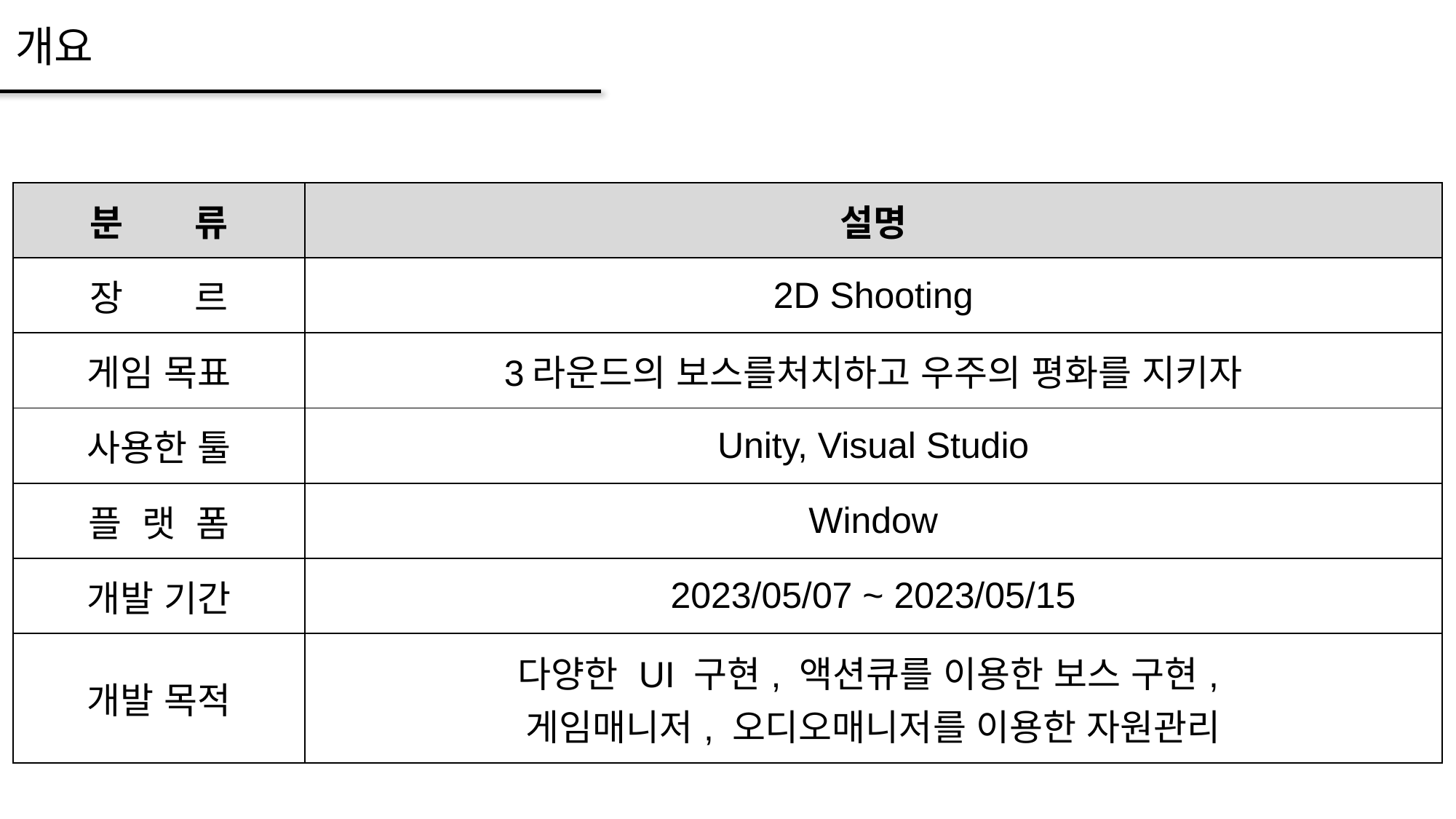

# 개요
| 분 류 | 설명 |
| --- | --- |
| 장 르 | 2D Shooting |
| 게임 목표 | 3라운드의 보스를처치하고 우주의 평화를 지키자 |
| 사용한 툴 | Unity, Visual Studio |
| 플 랫 폼 | Window |
| 개발 기간 | 2023/05/07 ~ 2023/05/15 |
| 개발 목적 | 다양한 UI 구현, 액션큐를 이용한 보스 구현, 게임매니저, 오디오매니저를 이용한 자원관리 |